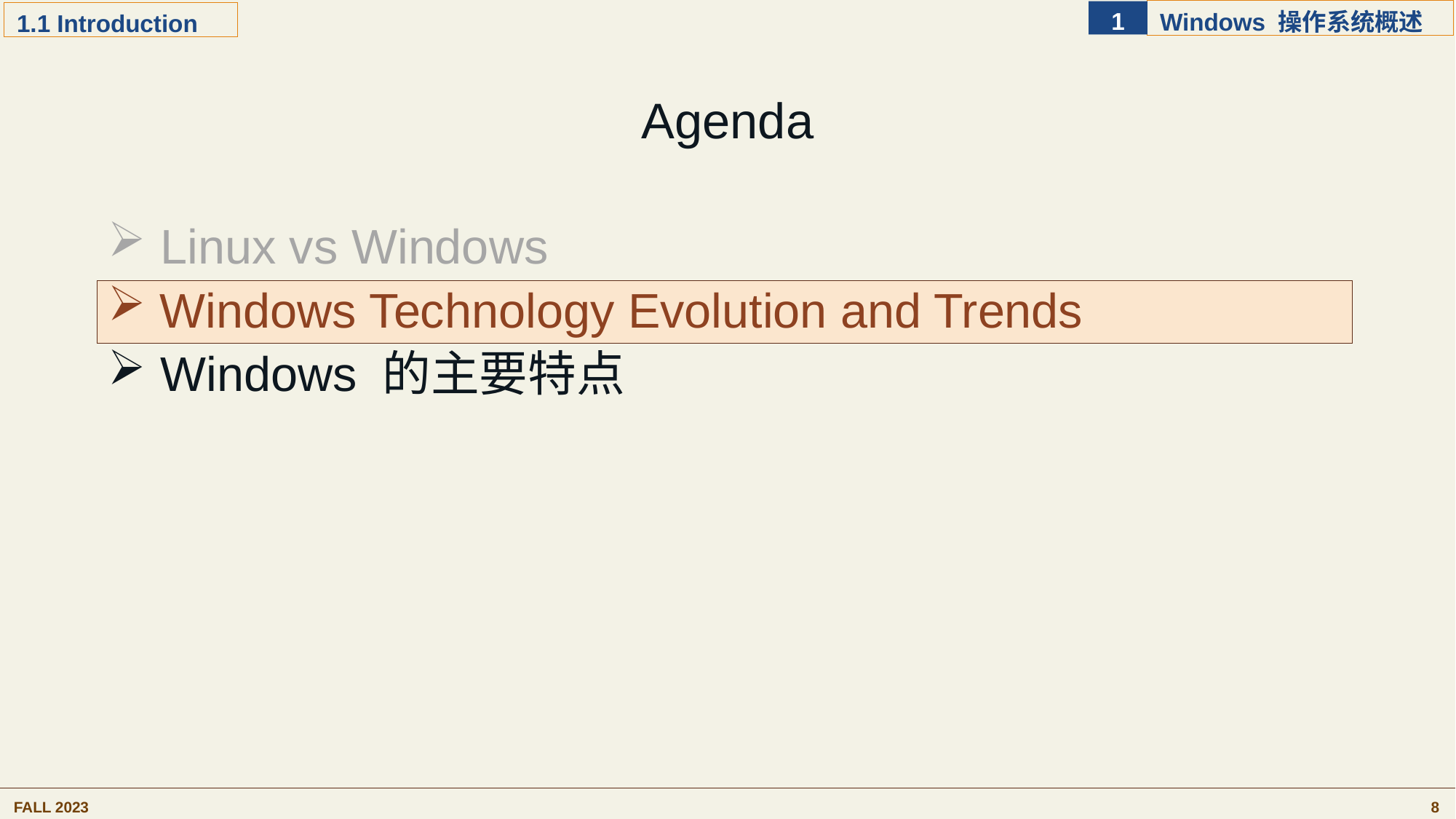

Agenda
 Linux vs Windows
 Windows 技术演进及发展趋势
 Windows 的主要特点
 Windows Technology Evolution and Trends